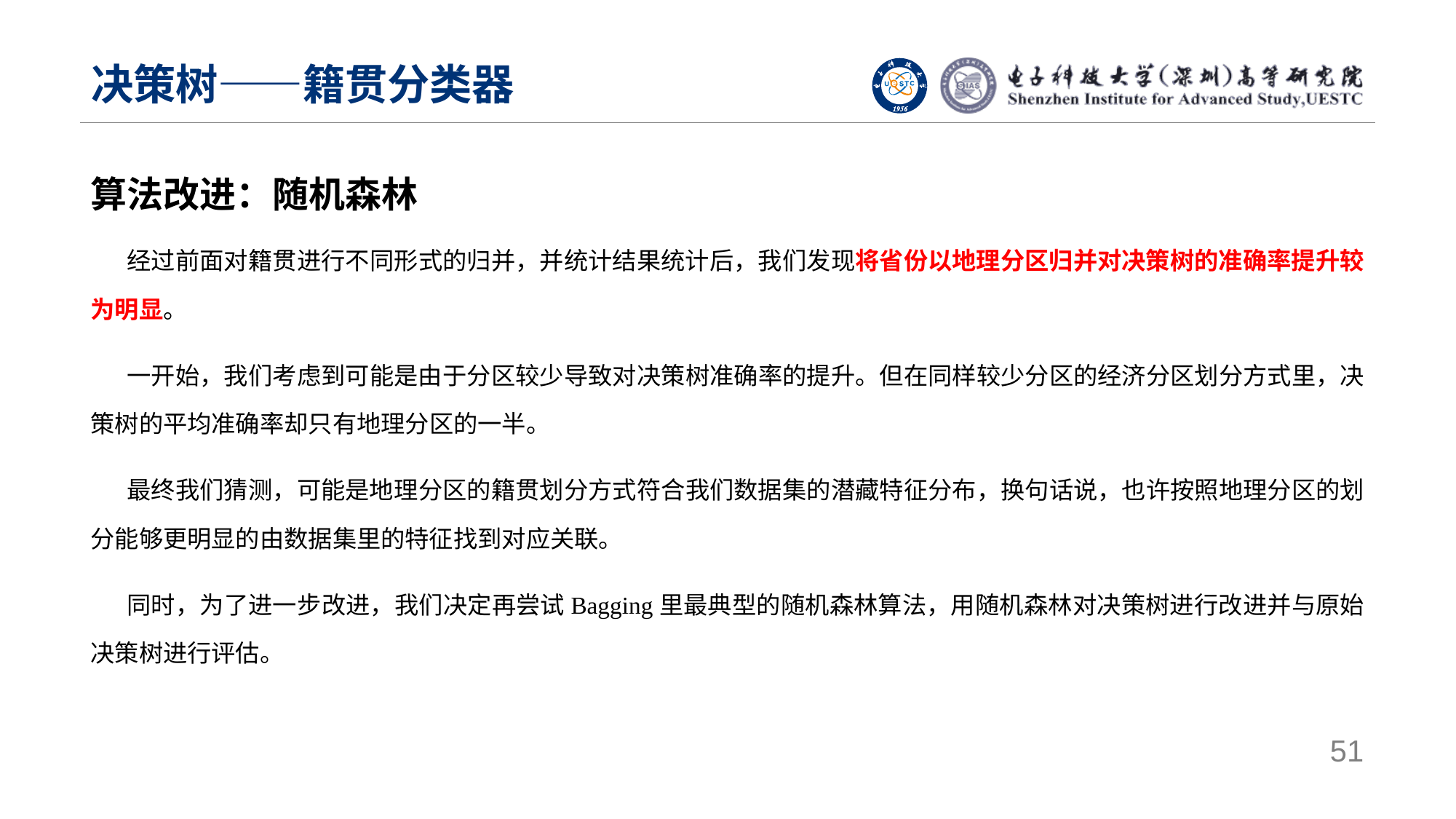

# 决策树——籍贯分类器
算法改进：随机森林
经过前面对籍贯进行不同形式的归并，并统计结果统计后，我们发现将省份以地理分区归并对决策树的准确率提升较为明显。
一开始，我们考虑到可能是由于分区较少导致对决策树准确率的提升。但在同样较少分区的经济分区划分方式里，决策树的平均准确率却只有地理分区的一半。
最终我们猜测，可能是地理分区的籍贯划分方式符合我们数据集的潜藏特征分布，换句话说，也许按照地理分区的划分能够更明显的由数据集里的特征找到对应关联。
同时，为了进一步改进，我们决定再尝试Bagging里最典型的随机森林算法，用随机森林对决策树进行改进并与原始决策树进行评估。
51